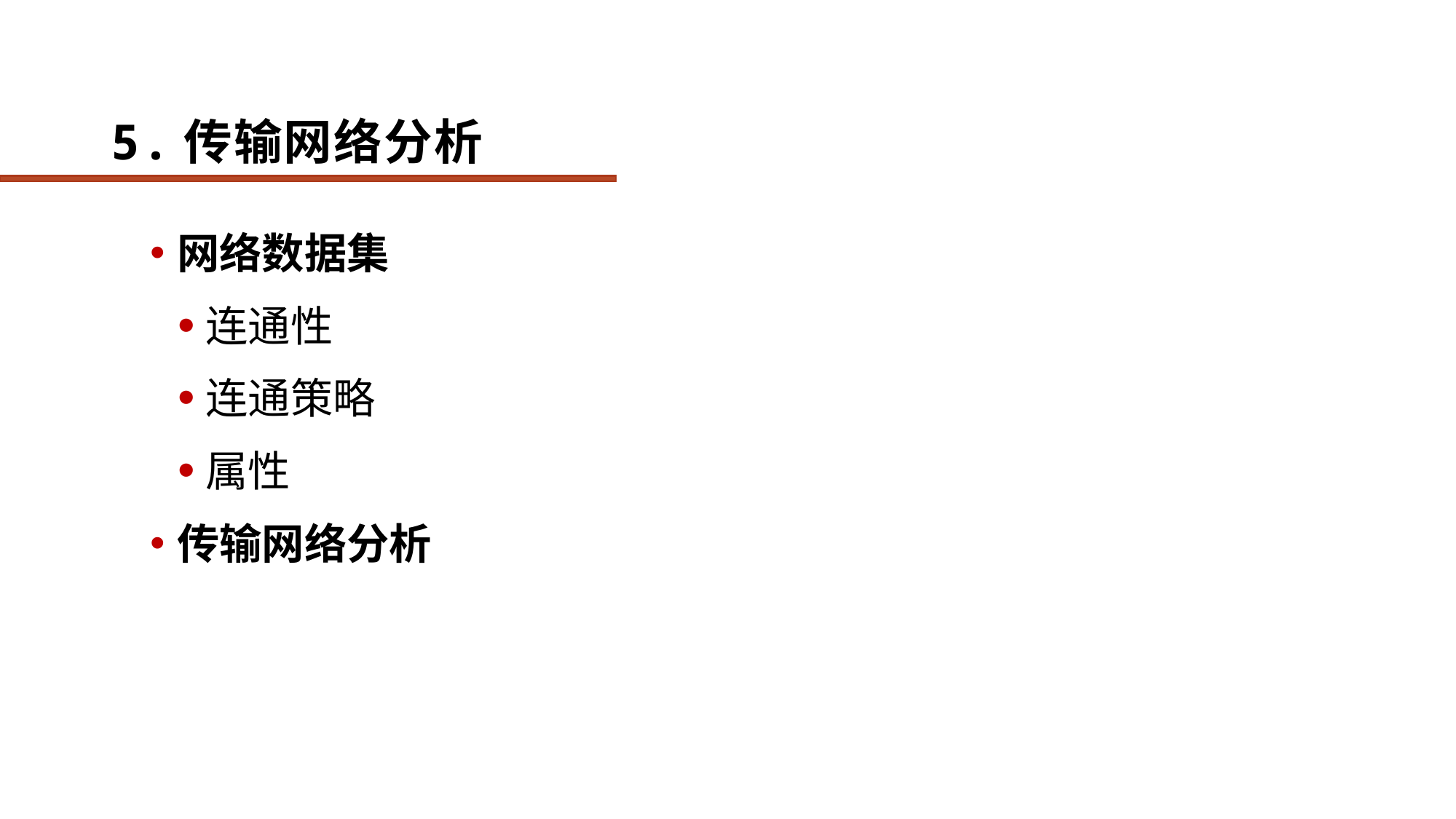

# 5.传输网络分析
网络数据集
连通性
连通策略
属性
传输网络分析